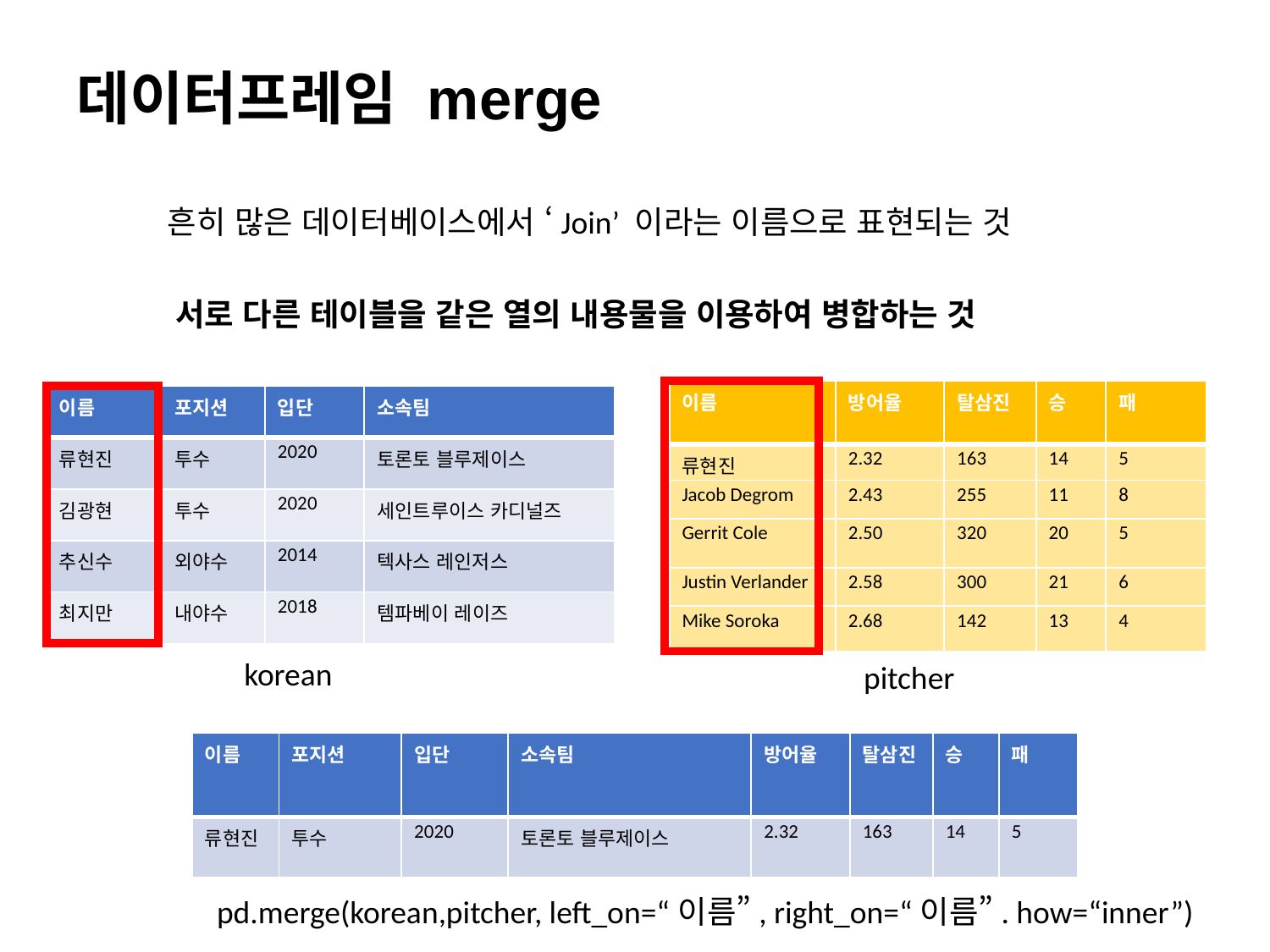

# 데이터프레임 merge
흔히 많은 데이터베이스에서 ‘Join’ 이라는 이름으로 표현되는 것
서로 다른 테이블을 같은 열의 내용물을 이용하여 병합하는 것

| 이름 | 방어율 | 탈삼진 | 승 | 패 |
| --- | --- | --- | --- | --- |
| 류현진 | 2.32 | 163 | 14 | 5 |
| Jacob Degrom | 2.43 | 255 | 11 | 8 |
| Gerrit Cole | 2.50 | 320 | 20 | 5 |
| Justin Verlander | 2.58 | 300 | 21 | 6 |
| Mike Soroka | 2.68 | 142 | 13 | 4 |
| 이름 | 포지션 | 입단 | 소속팀 |
| --- | --- | --- | --- |
| 류현진 | 투수 | 2020 | 토론토 블루제이스 |
| 김광현 | 투수 | 2020 | 세인트루이스 카디널즈 |
| 추신수 | 외야수 | 2014 | 텍사스 레인저스 |
| 최지만 | 내야수 | 2018 | 템파베이 레이즈 |

korean
pitcher
| 이름 | 포지션 | 입단 | 소속팀 | 방어율 | 탈삼진 | 승 | 패 |
| --- | --- | --- | --- | --- | --- | --- | --- |
| 류현진 | 투수 | 2020 | 토론토 블루제이스 | 2.32 | 163 | 14 | 5 |
pd.merge(korean,pitcher, left_on=“이름”, right_on=“이름”. how=“inner”)